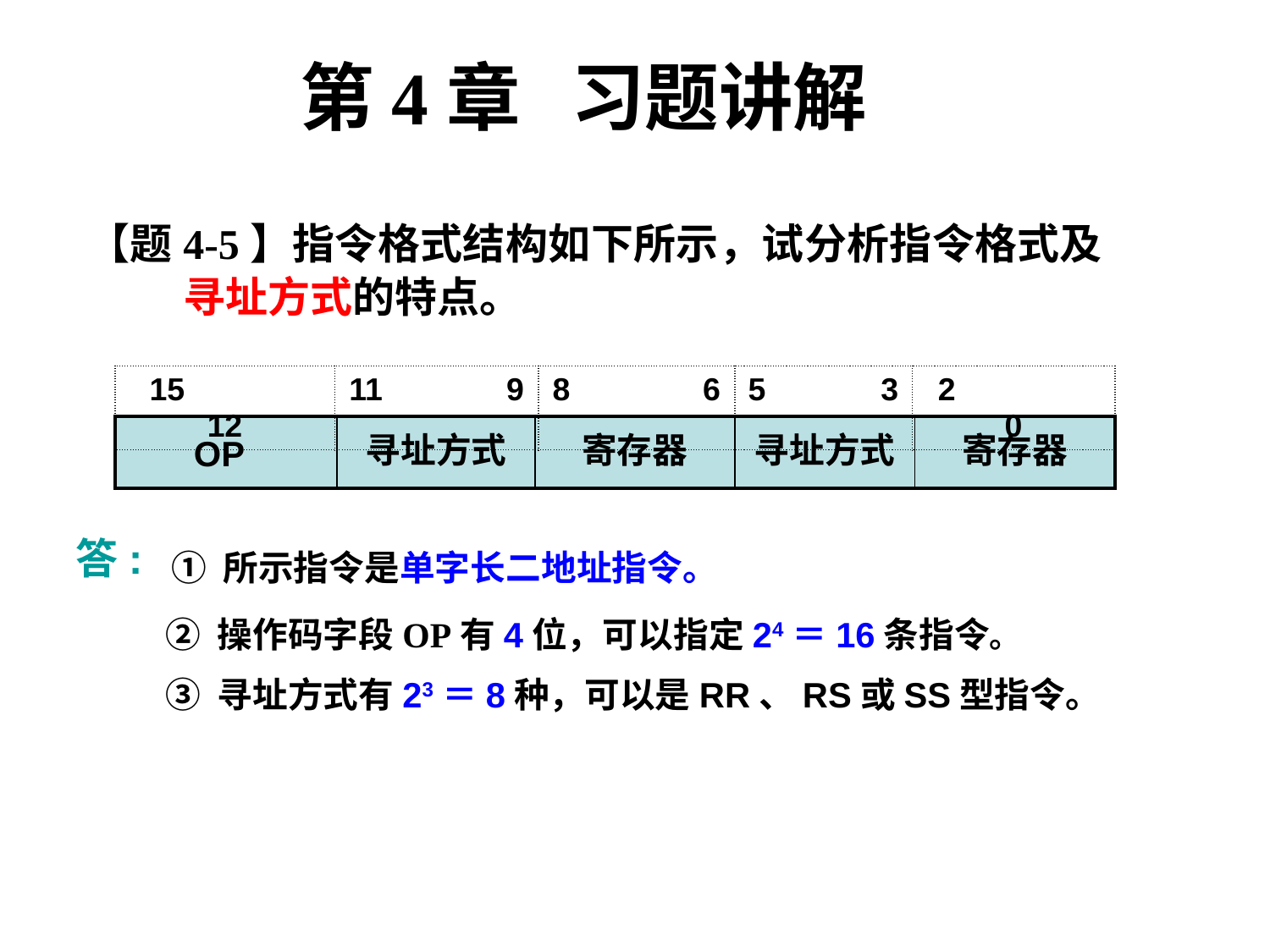

第4章   习题讲解
【题4-5】指令格式结构如下所示，试分析指令格式及
         寻址方式的特点。
| 15 12 | 11 9 | 8 6 | 5 3 | 2 0 |
| --- | --- | --- | --- | --- |
| OP | 寻址方式 | 寄存器 | 寻址方式 | 寄存器 |
| --- | --- | --- | --- | --- |
答:
① 所示指令是单字长二地址指令。
 ② 操作码字段OP有4位，可以指定24＝16条指令。
 ③ 寻址方式有23＝8种，可以是RR、RS或SS型指令。